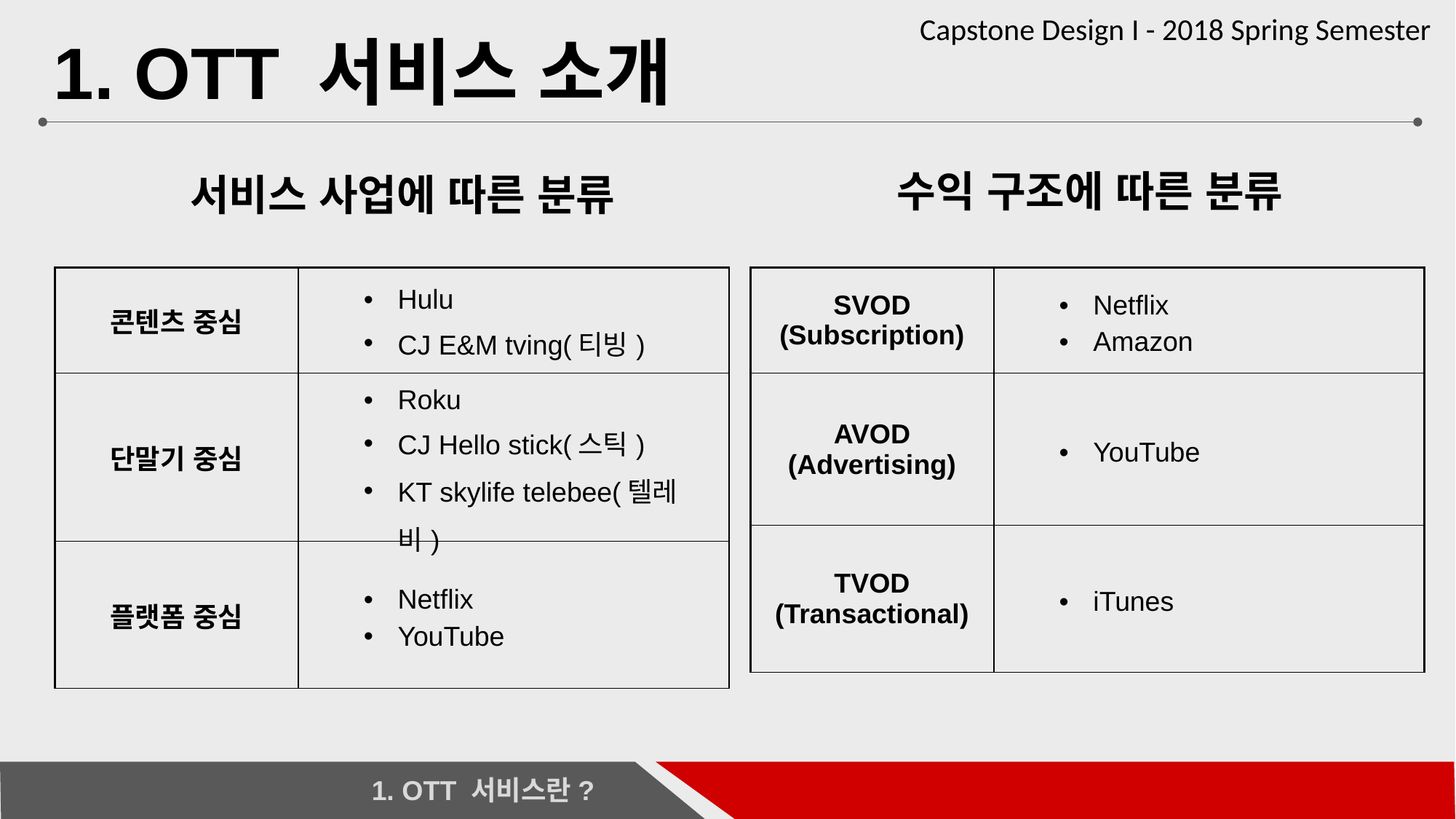

# 1. OTT 서비스 소개
수익 구조에 따른 분류
서비스 사업에 따른 분류
| SVOD (Subscription) | Netflix Amazon |
| --- | --- |
| AVOD (Advertising) | YouTube |
| TVOD (Transactional) | iTunes |
| 콘텐츠 중심 | Hulu CJ E&M tving(티빙) |
| --- | --- |
| 단말기 중심 | Roku CJ Hello stick(스틱) KT skylife telebee(텔레비) |
| 플랫폼 중심 | Netflix YouTube |
 1. OTT 서비스란?